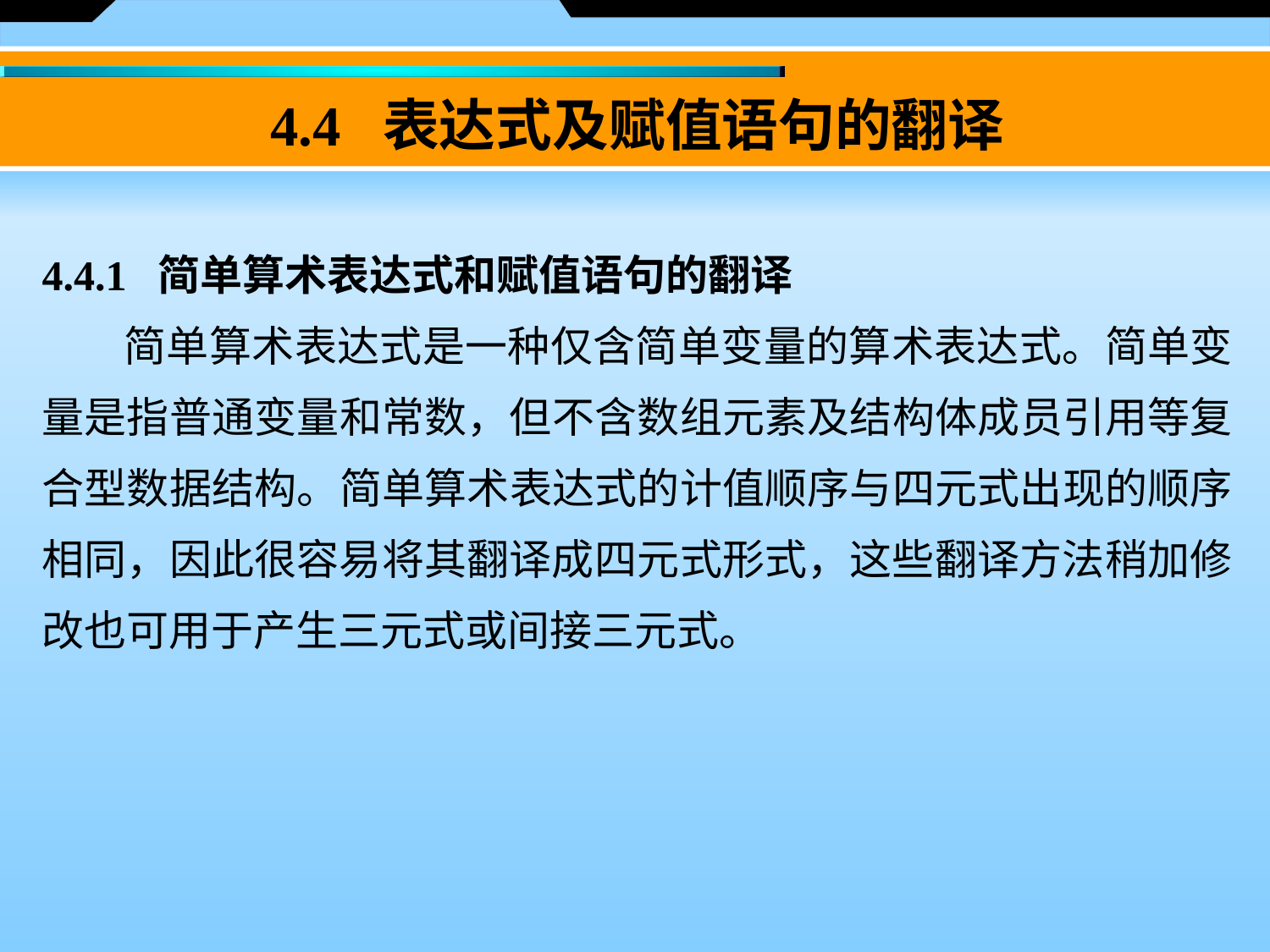

4.4  表达式及赋值语句的翻译

4.4.1  简单算术表达式和赋值语句的翻译
　    简单算术表达式是一种仅含简单变量的算术表达式。简单变量是指普通变量和常数，但不含数组元素及结构体成员引用等复合型数据结构。简单算术表达式的计值顺序与四元式出现的顺序相同，因此很容易将其翻译成四元式形式，这些翻译方法稍加修改也可用于产生三元式或间接三元式。